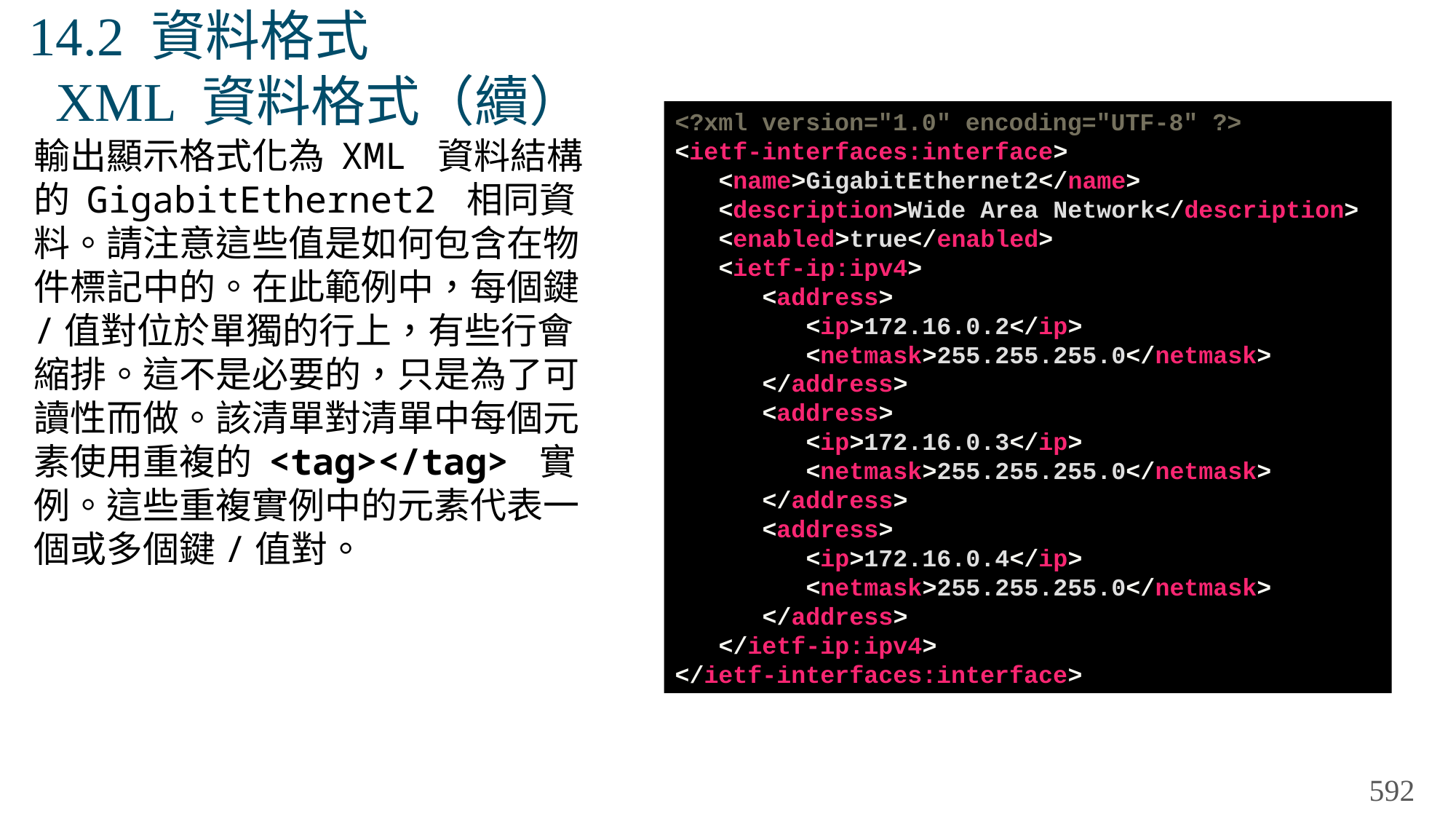

# 14.2 資料格式 XML 資料格式（續）
<?xml version="1.0" encoding="UTF-8" ?>
<ietf-interfaces:interface>
   <name>GigabitEthernet2</name>
   <description>Wide Area Network</description>
   <enabled>true</enabled>
   <ietf-ip:ipv4>
      <address>
         <ip>172.16.0.2</ip>
         <netmask>255.255.255.0</netmask>
      </address>
      <address>
         <ip>172.16.0.3</ip>
         <netmask>255.255.255.0</netmask>
      </address>
      <address>
         <ip>172.16.0.4</ip>
         <netmask>255.255.255.0</netmask>
      </address>
   </ietf-ip:ipv4>
</ietf-interfaces:interface>
輸出顯示格式化為 XML 資料結構的 GigabitEthernet2 相同資料。請注意這些值是如何包含在物件標記中的。在此範例中，每個鍵/值對位於單獨的行上，有些行會縮排。這不是必要的，只是為了可讀性而做。該清單對清單中每個元素使用重複的 <tag></tag> 實例。這些重複實例中的元素代表一個或多個鍵/值對。
592